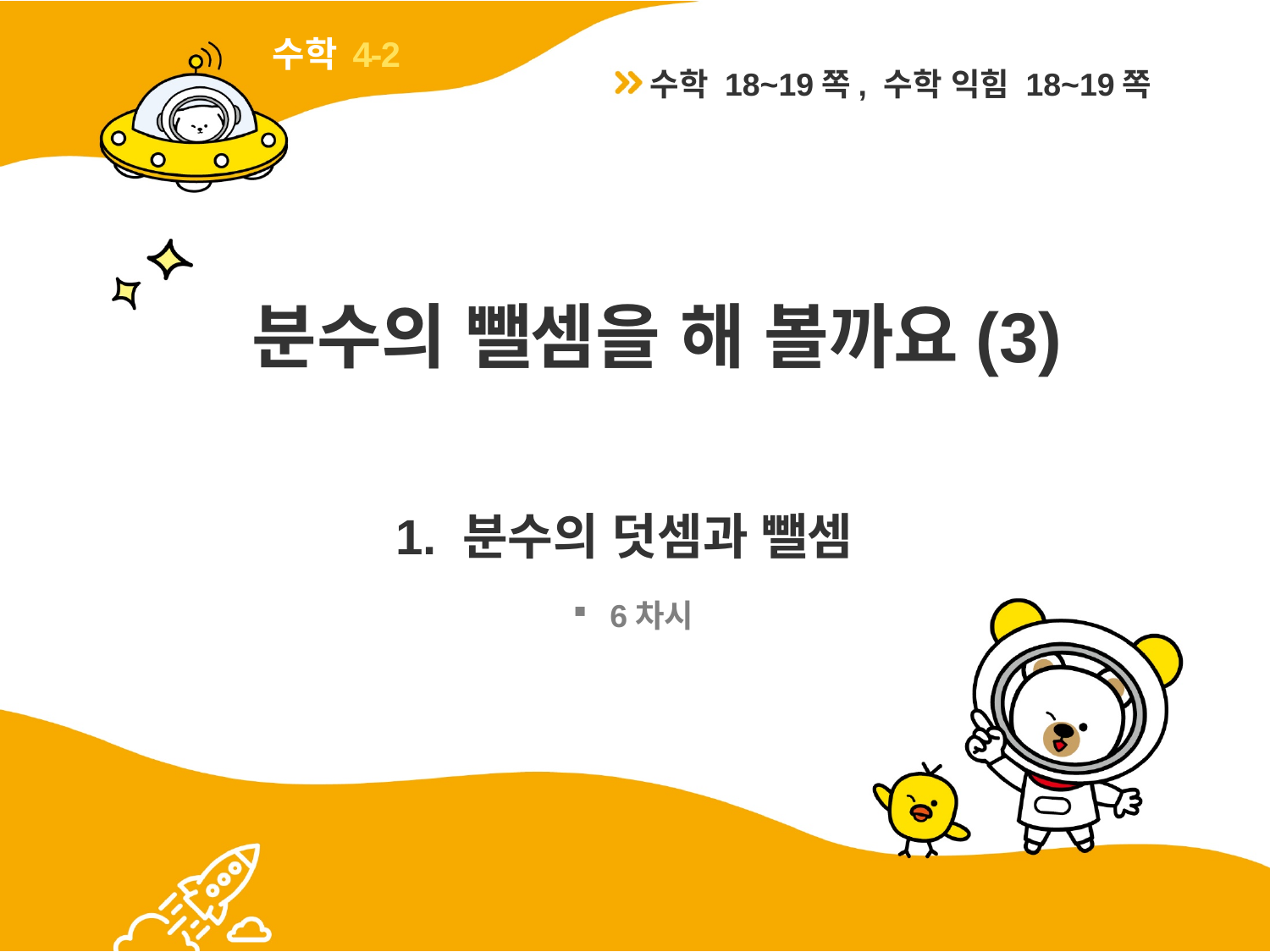

4-2
수학 18~19쪽, 수학 익힘 18~19쪽
# 분수의 뺄셈을 해 볼까요(3)
1. 분수의 덧셈과 뺄셈
6차시